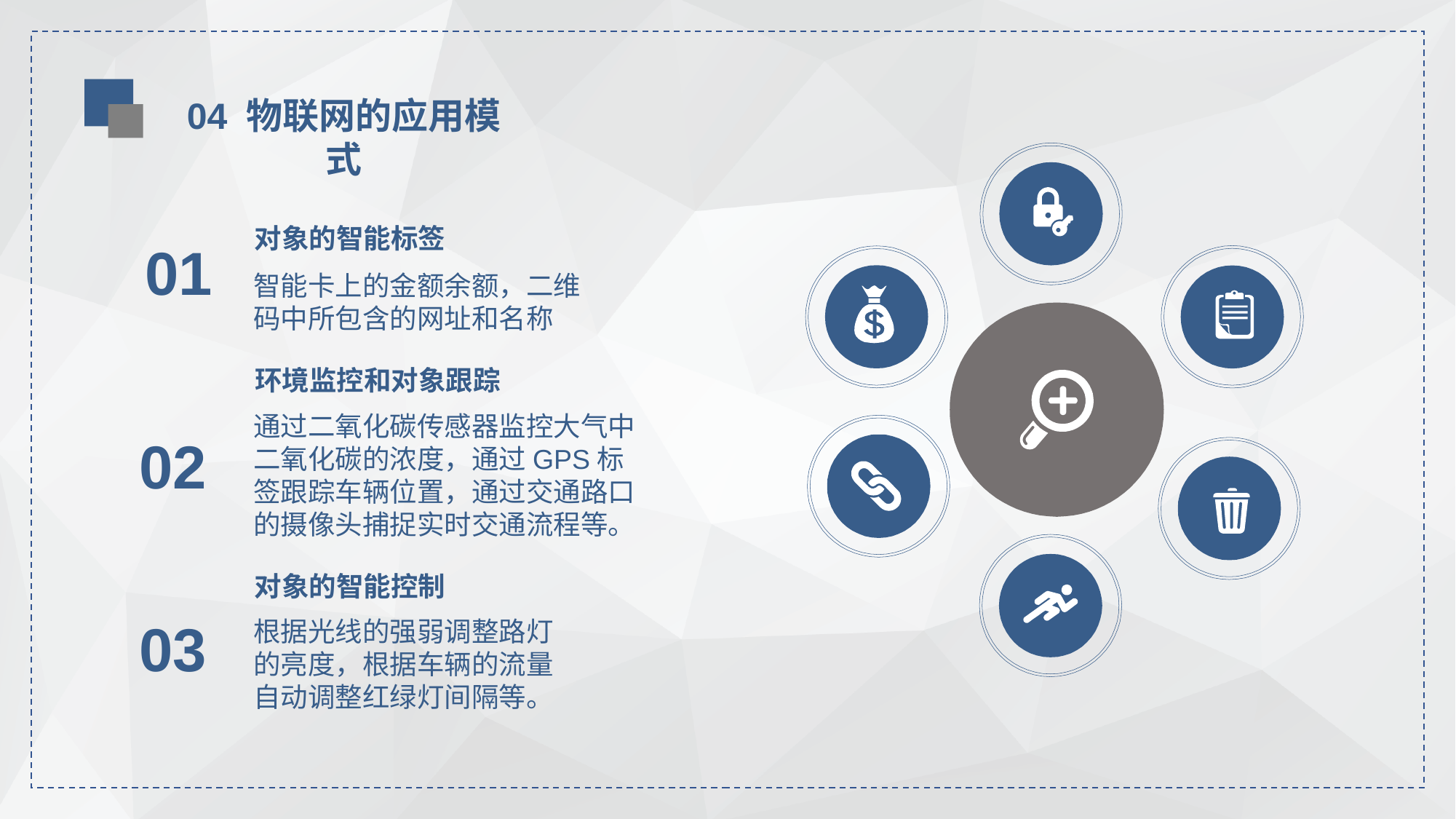

04 物联网的应用模式

对象的智能标签
01

智能卡上的金额余额，二维码中所包含的网址和名称

环境监控和对象跟踪

通过二氧化碳传感器监控大气中二氧化碳的浓度，通过GPS标签跟踪车辆位置，通过交通路口的摄像头捕捉实时交通流程等。

02

对象的智能控制

03
根据光线的强弱调整路灯的亮度，根据车辆的流量自动调整红绿灯间隔等。